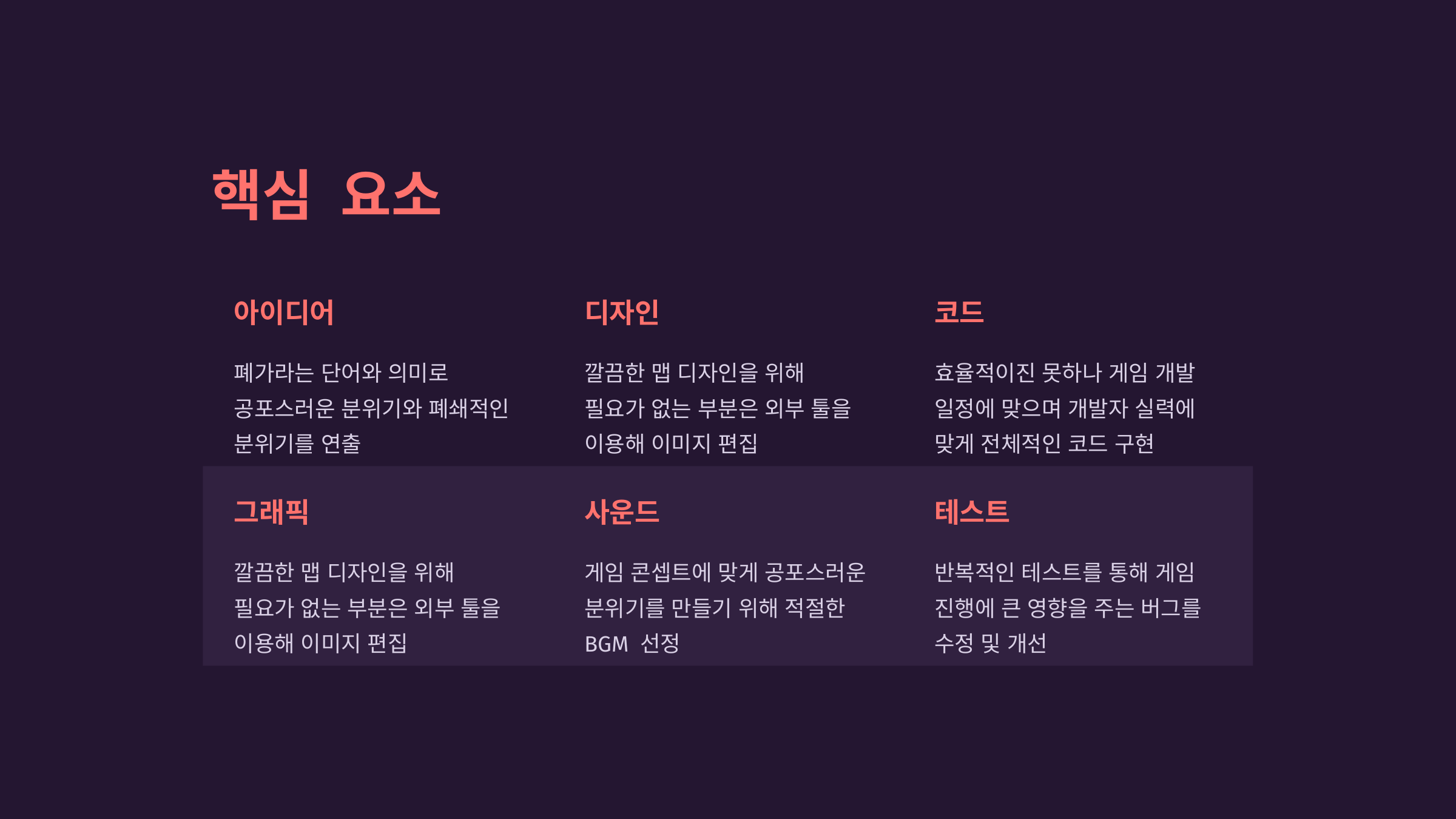

핵심 요소
아이디어
디자인
코드
폐가라는 단어와 의미로 공포스러운 분위기와 폐쇄적인 분위기를 연출
깔끔한 맵 디자인을 위해 필요가 없는 부분은 외부 툴을 이용해 이미지 편집
효율적이진 못하나 게임 개발 일정에 맞으며 개발자 실력에 맞게 전체적인 코드 구현

그래픽
사운드
테스트
깔끔한 맵 디자인을 위해 필요가 없는 부분은 외부 툴을 이용해 이미지 편집
게임 콘셉트에 맞게 공포스러운 분위기를 만들기 위해 적절한 BGM 선정
반복적인 테스트를 통해 게임 진행에 큰 영향을 주는 버그를 수정 및 개선